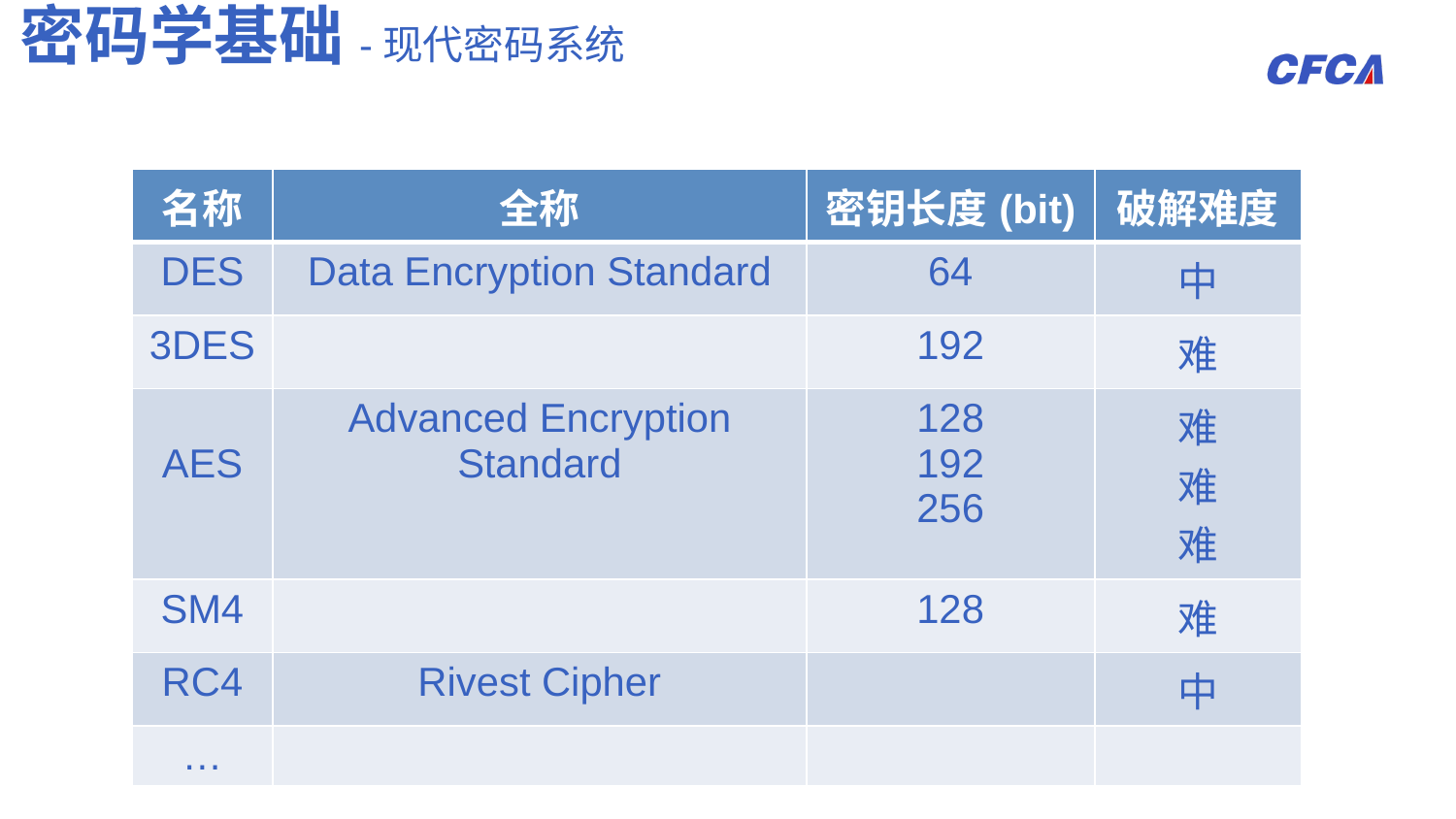

密码学基础-现代密码系统
| 名称 | 全称 | 密钥长度(bit) | 破解难度 |
| --- | --- | --- | --- |
| DES | Data Encryption Standard | 64 | 中 |
| 3DES |  | 192 | 难 |
| AES | Advanced Encryption Standard | 128 192 256 | 难 难 难 |
| SM4 |  | 128 | 难 |
| RC4 | Rivest Cipher |  | 中 |
| … |  |  |  |